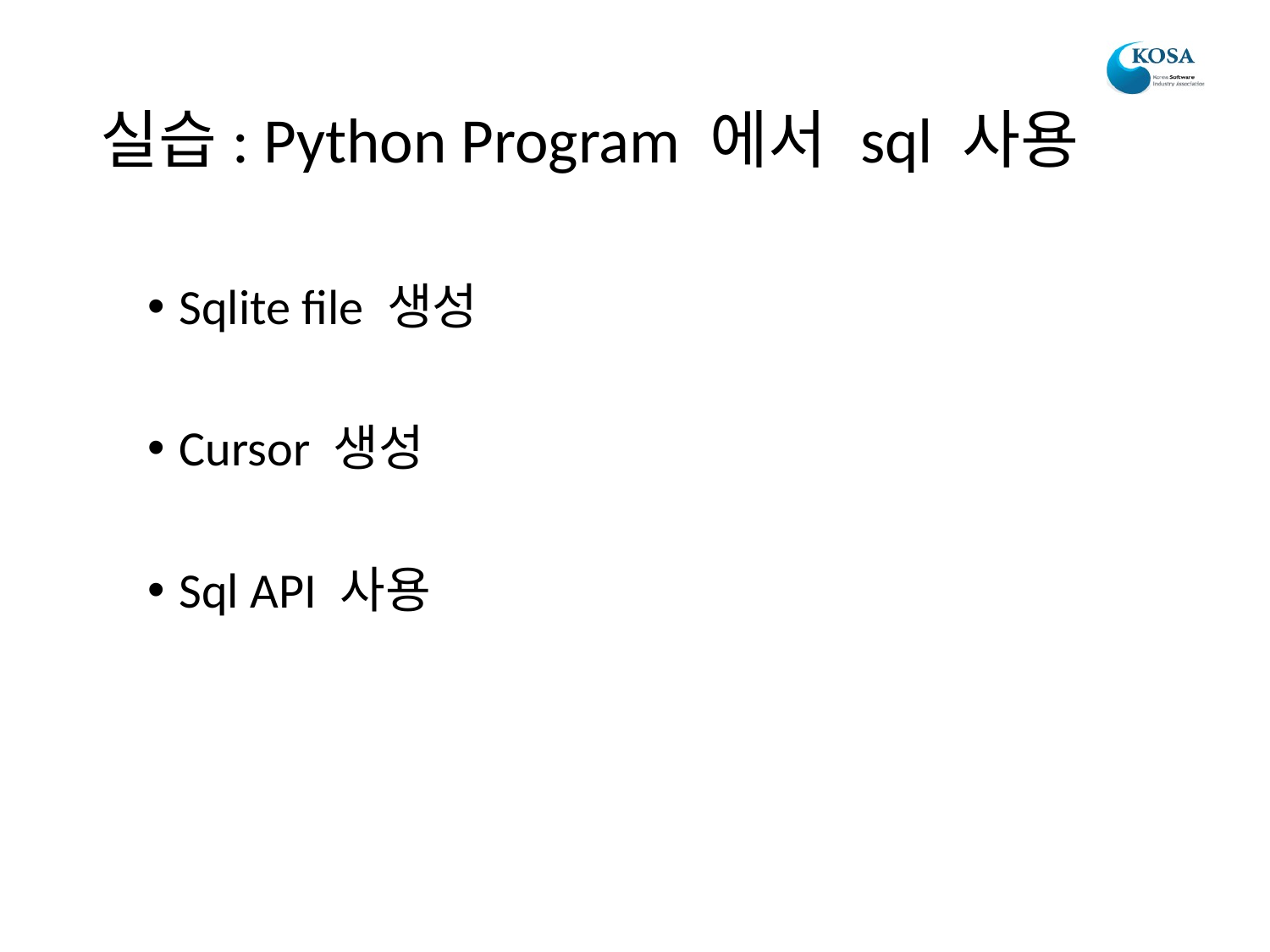

# 실습: Python Program 에서 sql 사용
Sqlite file 생성

Cursor 생성

Sql API 사용